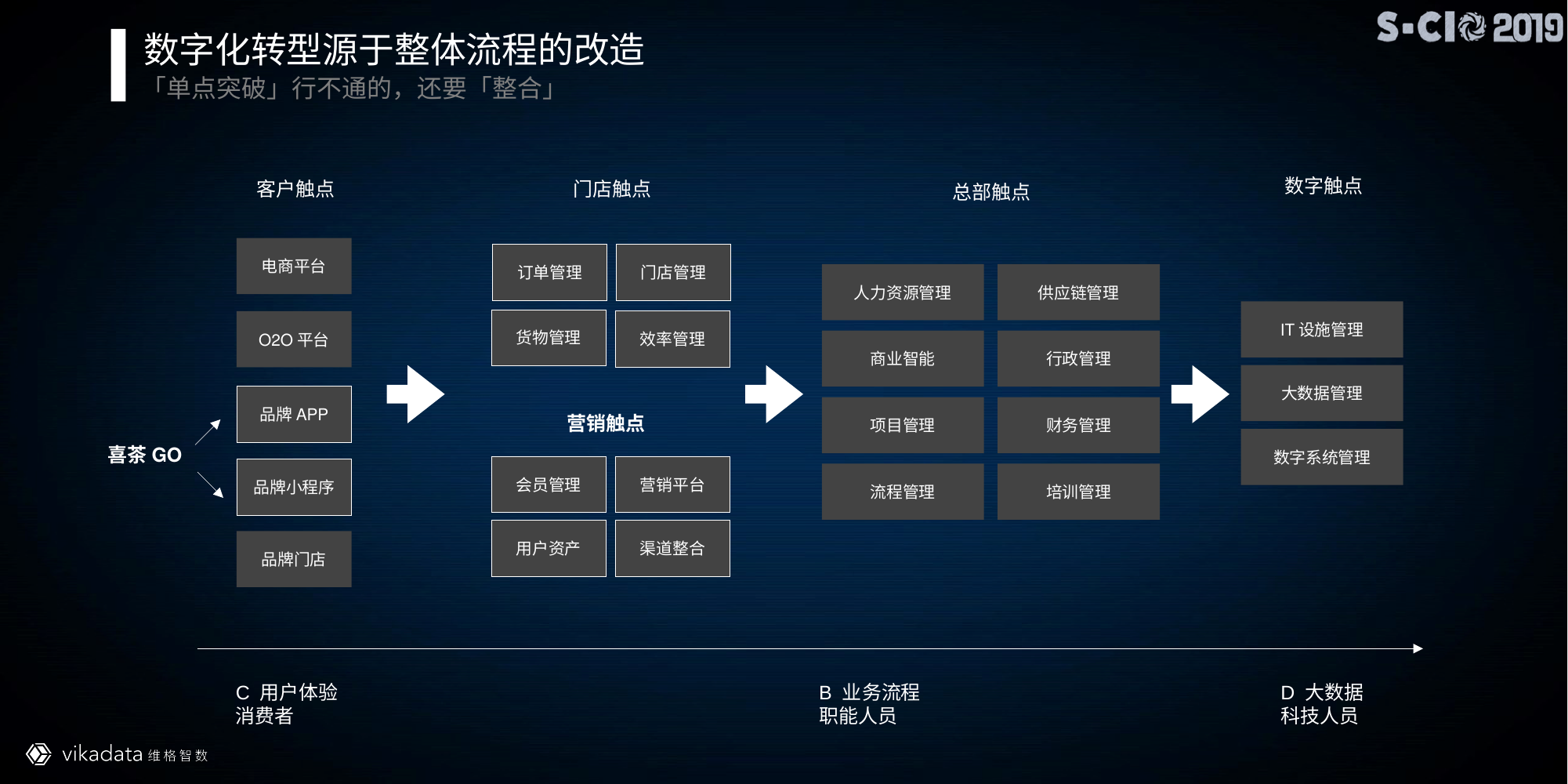

数字化转型源于整体流程的改造

「单点突破」行不通的，还要「整合」
数字触点
门店触点
客户触点
总部触点
电商平台
订单管理
门店管理
人力资源管理
供应链管理
IT设施管理
货物管理
效率管理
O2O平台
商业智能
行政管理

大数据管理
品牌APP
项目管理
财务管理
营销触点

喜茶GO

数字系统管理
会员管理
营销平台
品牌小程序
流程管理
培训管理
用户资产
渠道整合
品牌门店

C 用户体验
消费者
B 业务流程
职能人员
D 大数据
科技人员